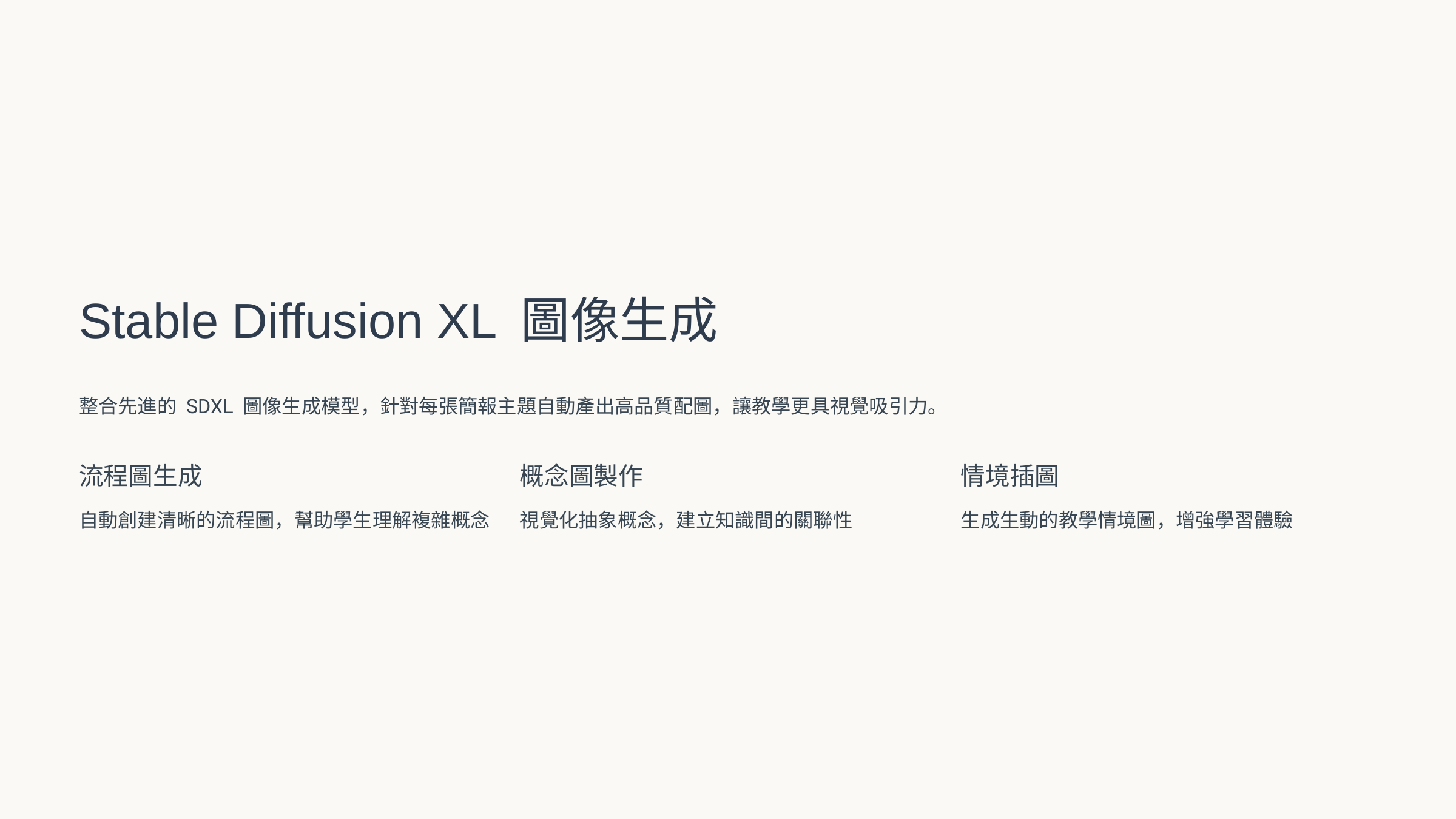

Stable Diffusion XL 圖像生成
整合先進的 SDXL 圖像生成模型，針對每張簡報主題自動產出高品質配圖，讓教學更具視覺吸引力。
流程圖生成
概念圖製作
情境插圖
自動創建清晰的流程圖，幫助學生理解複雜概念
視覺化抽象概念，建立知識間的關聯性
生成生動的教學情境圖，增強學習體驗